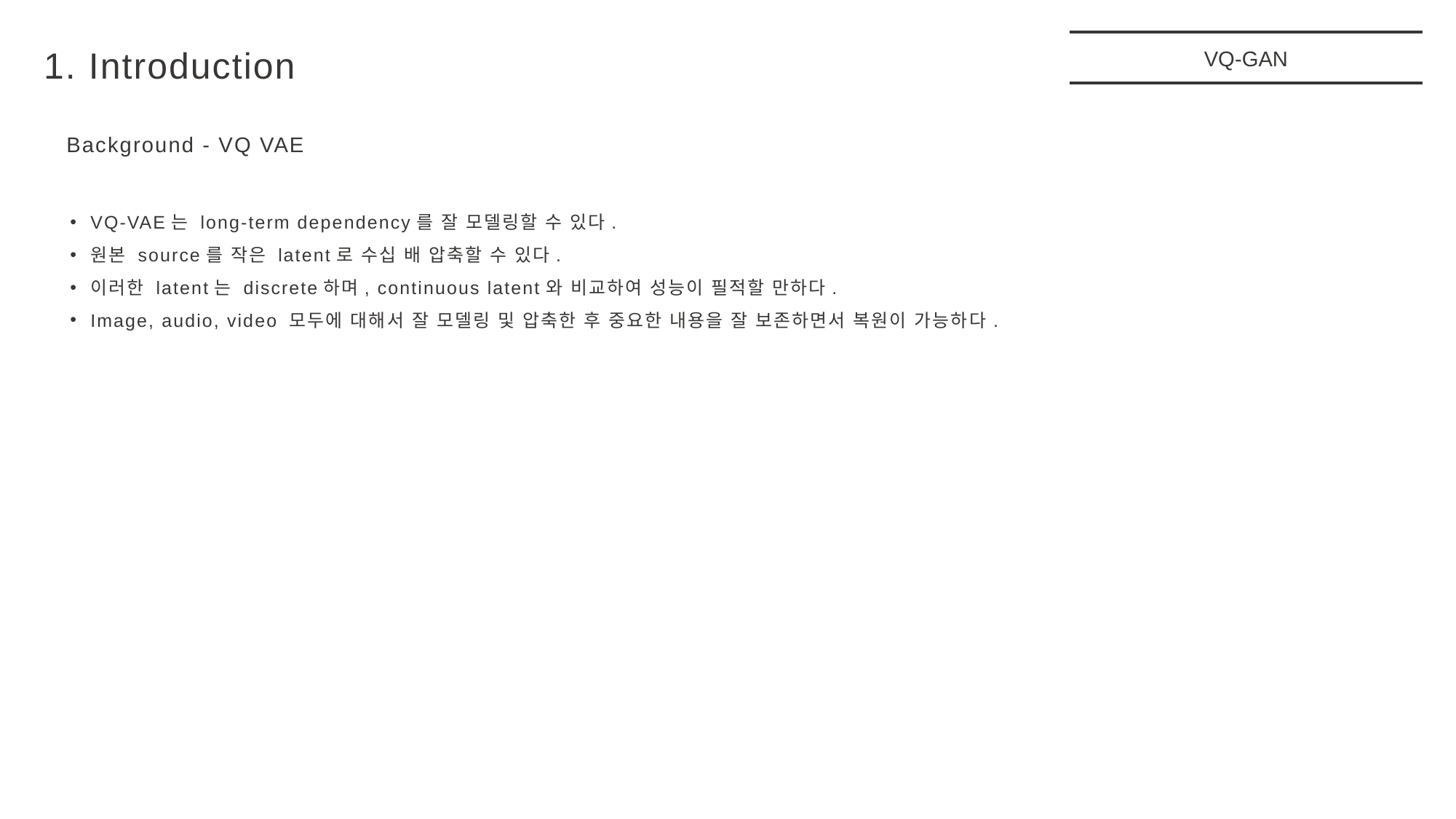

1. Introduction
VQ-GAN
Background - VQ VAE
VQ-VAE는 long-term dependency를 잘 모델링할 수 있다.
원본 source를 작은 latent로 수십 배 압축할 수 있다.
이러한 latent는 discrete하며, continuous latent와 비교하여 성능이 필적할 만하다.
Image, audio, video 모두에 대해서 잘 모델링 및 압축한 후 중요한 내용을 잘 보존하면서 복원이 가능하다.